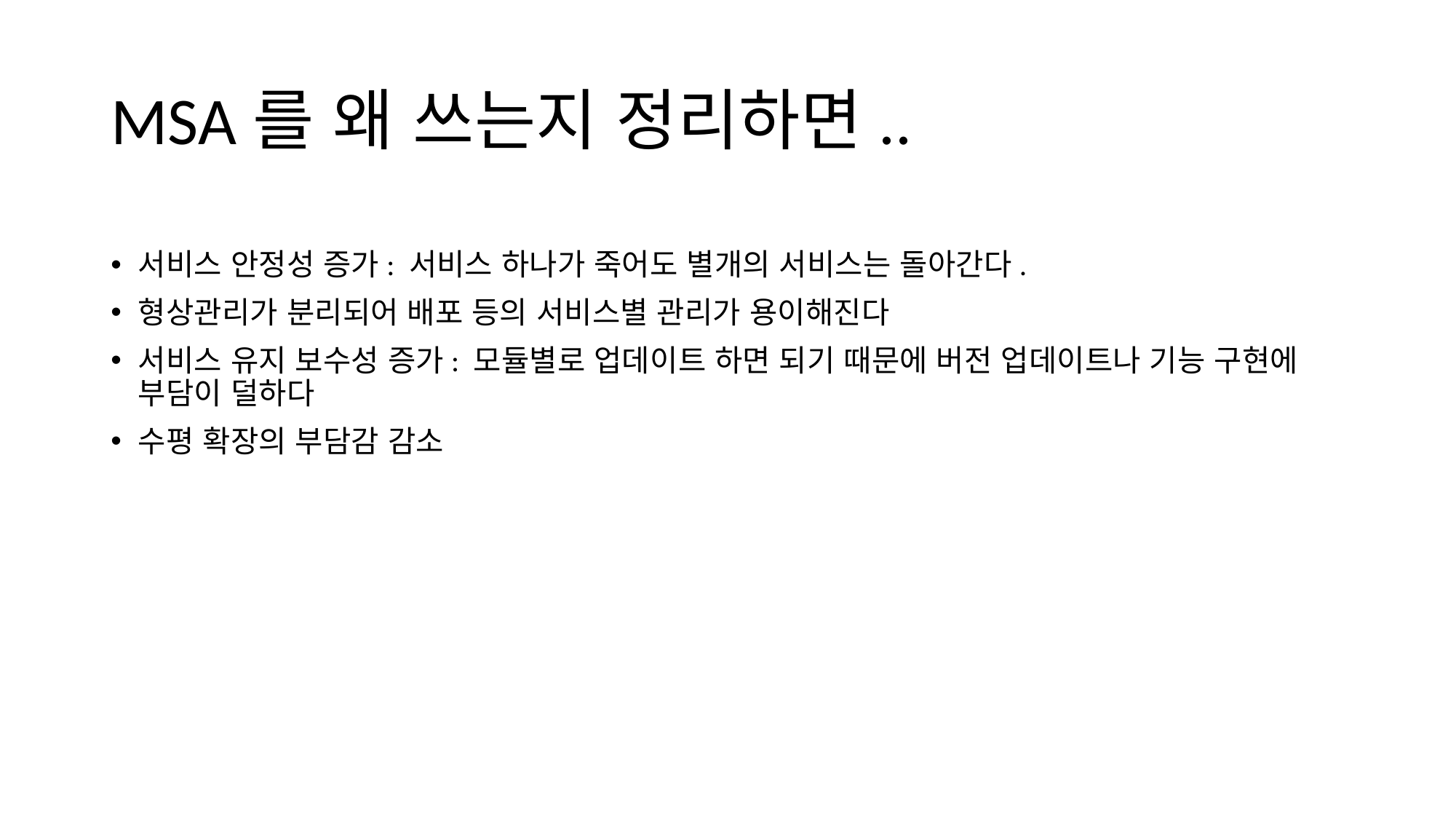

# MSA를 왜 쓰는지 정리하면..
서비스 안정성 증가: 서비스 하나가 죽어도 별개의 서비스는 돌아간다.
형상관리가 분리되어 배포 등의 서비스별 관리가 용이해진다
서비스 유지 보수성 증가: 모듈별로 업데이트 하면 되기 때문에 버전 업데이트나 기능 구현에 부담이 덜하다
수평 확장의 부담감 감소